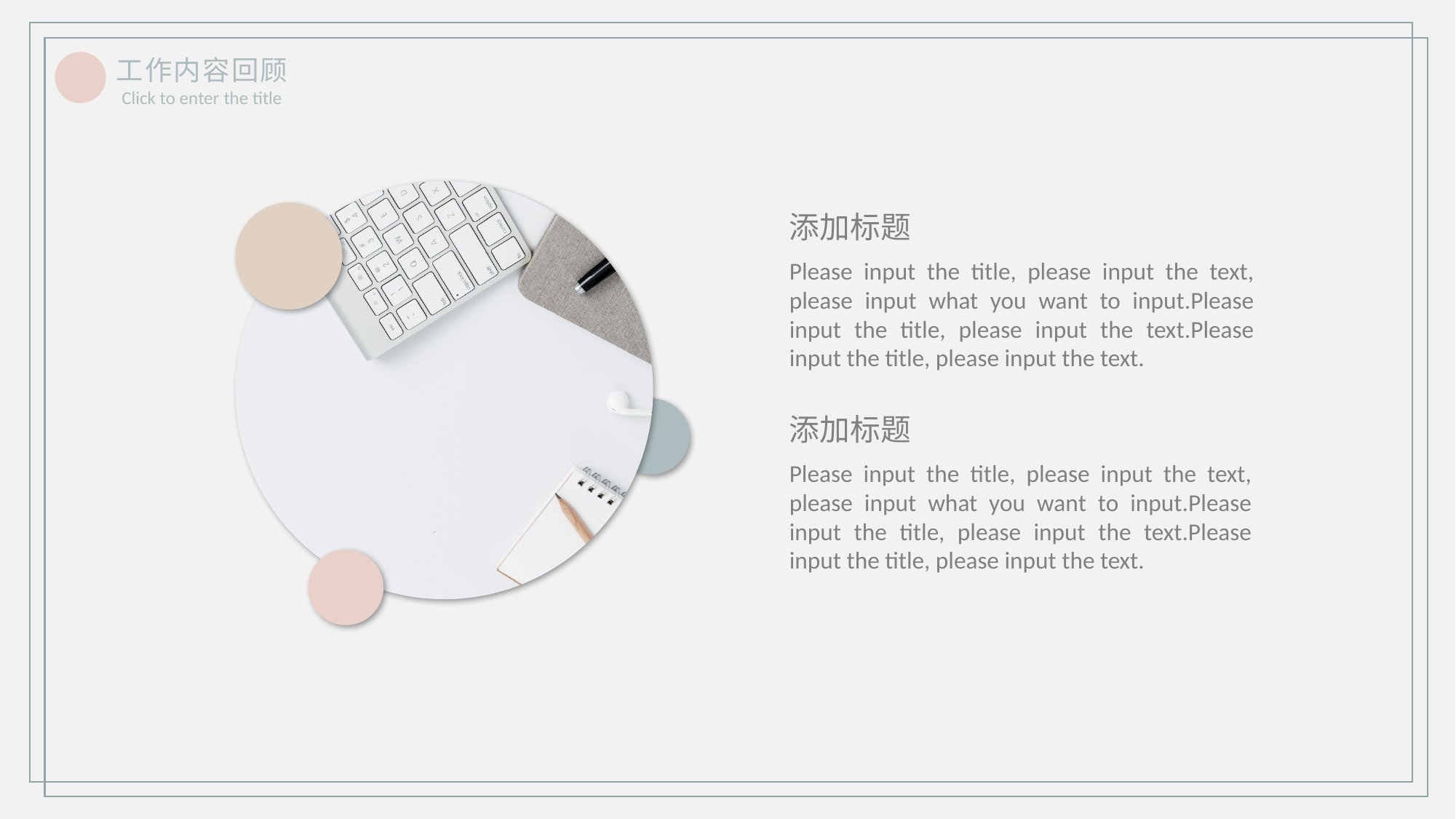

工作内容回顾
Click to enter the title

添加标题
Please input the title, please input the text, please input what you want to input.Please input the title, please input the text.Please input the title, please input the text.

添加标题
Please input the title, please input the text, please input what you want to input.Please input the title, please input the text.Please input the title, please input the text.